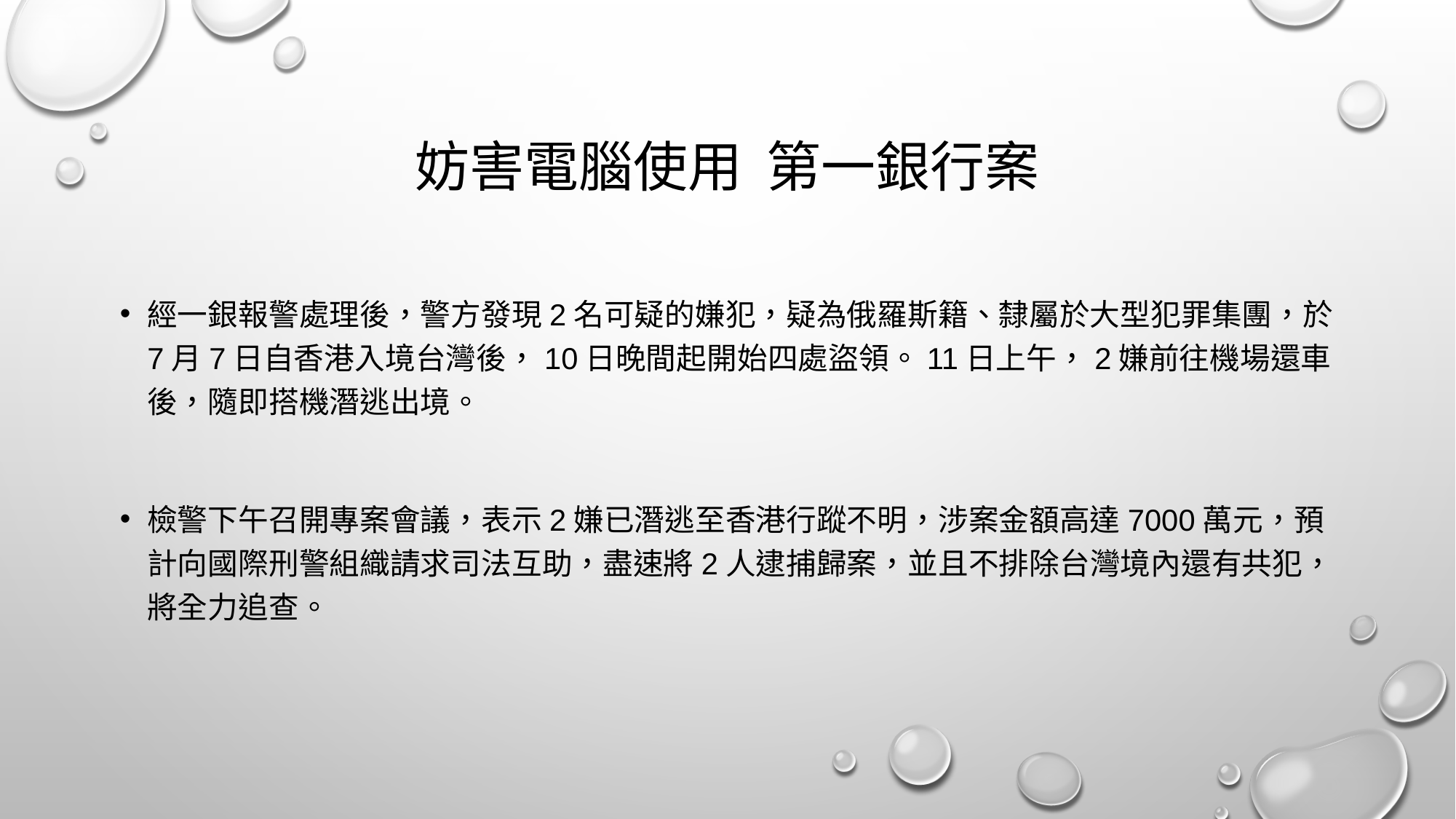

# 妨害電腦使用  第一銀行案
經一銀報警處理後，警方發現2名可疑的嫌犯，疑為俄羅斯籍、隸屬於大型犯罪集團，於7月7日自香港入境台灣後，10日晚間起開始四處盜領。11日上午，2嫌前往機場還車後，隨即搭機潛逃出境。

檢警下午召開專案會議，表示2嫌已潛逃至香港行蹤不明，涉案金額高達7000萬元，預計向國際刑警組織請求司法互助，盡速將2人逮捕歸案，並且不排除台灣境內還有共犯，將全力追查。